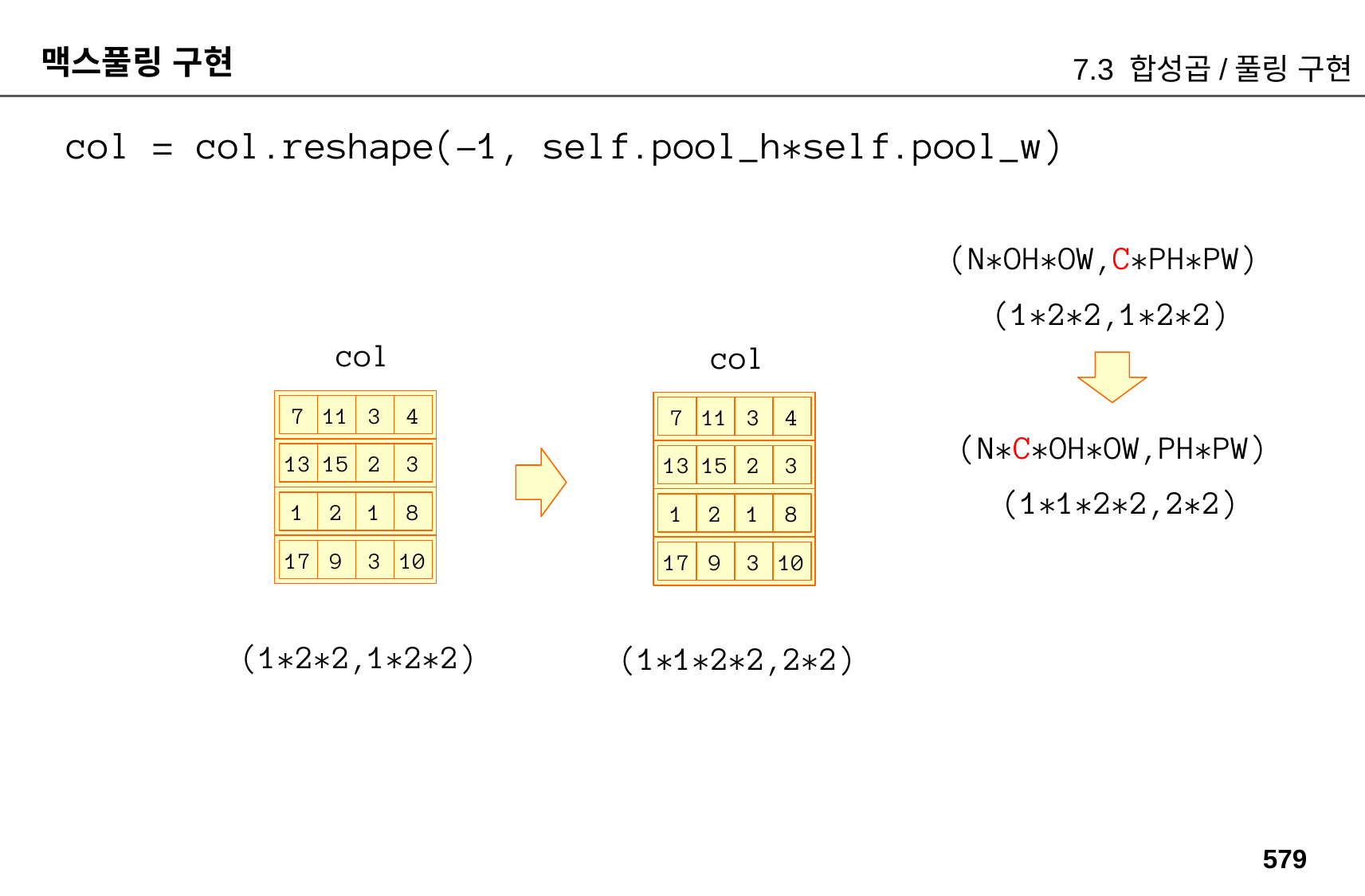

맥스풀링 구현
7.3 합성곱/풀링 구현
col = col.reshape(-1, self.pool_h*self.pool_w)
(N*OH*OW,C*PH*PW)
(1*2*2,1*2*2)
col
col

7
11
3
4
7
11
3
4
(N*C*OH*OW,PH*PW)

13
15
2
3
13
15
2
3

(1*1*2*2,2*2)

1
2
1
8
1
2
1
8

17
9
3
10
17
9
3
10
(1*2*2,1*2*2)
(1*1*2*2,2*2)